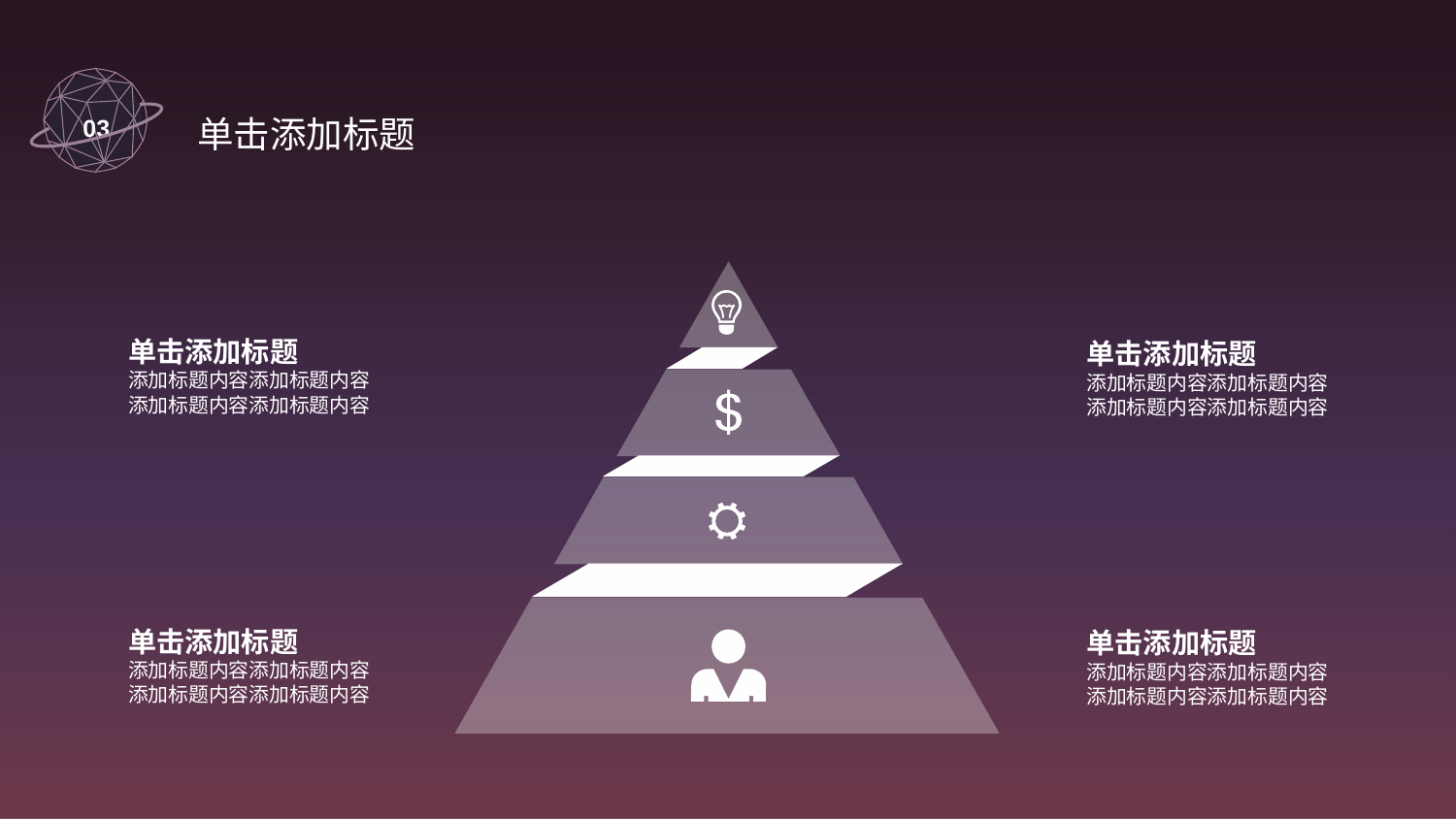

03

 单击添加标题

单击添加标题
添加标题内容添加标题内容
添加标题内容添加标题内容

单击添加标题
添加标题内容添加标题内容
添加标题内容添加标题内容

单击添加标题
添加标题内容添加标题内容
添加标题内容添加标题内容

单击添加标题
添加标题内容添加标题内容
添加标题内容添加标题内容